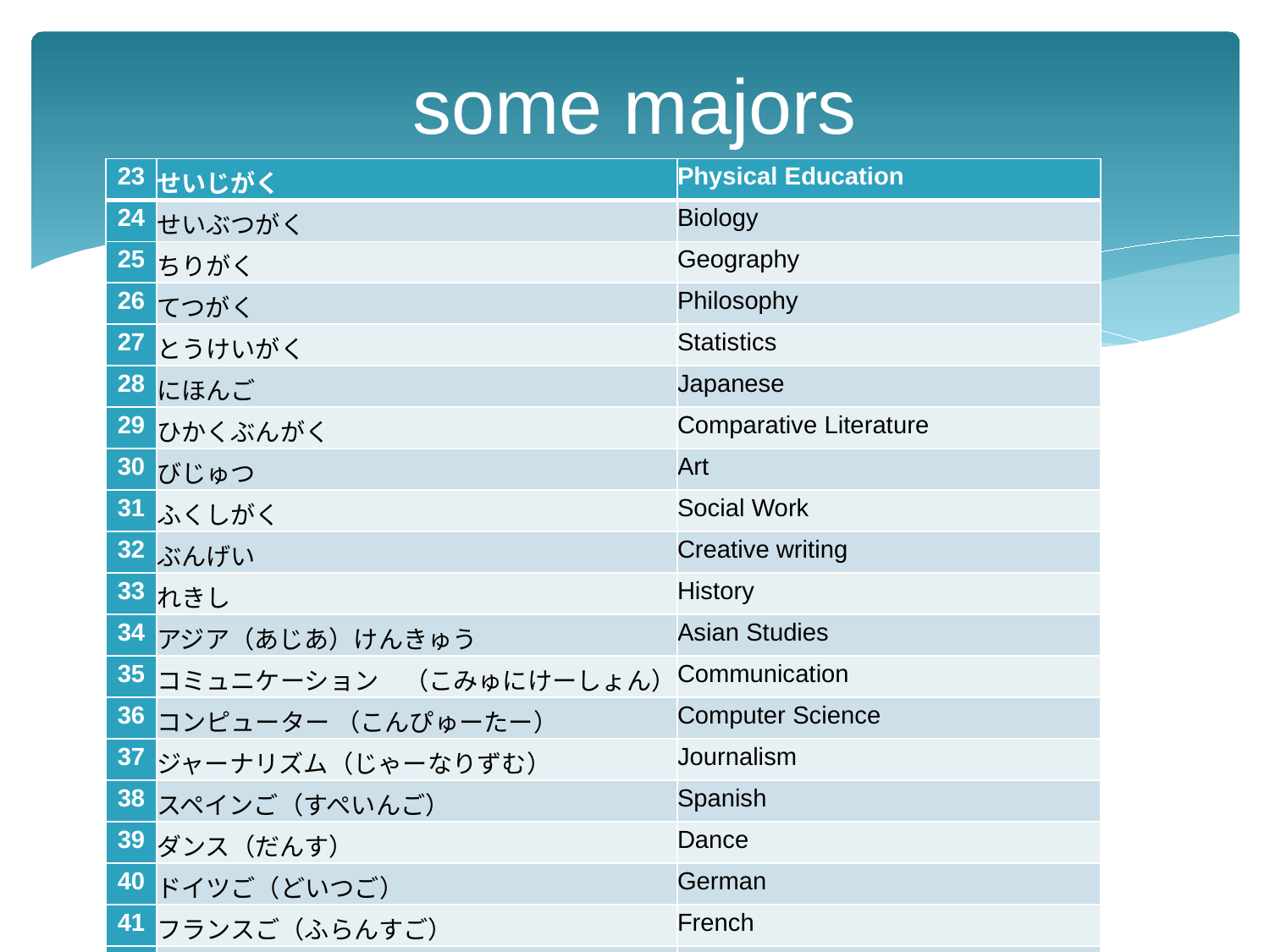

# some majors
| 23 | せいじがく | Physical Education |
| --- | --- | --- |
| 24 | せいぶつがく | Biology |
| 25 | ちりがく | Geography |
| 26 | てつがく | Philosophy |
| 27 | とうけいがく | Statistics |
| 28 | にほんご | Japanese |
| 29 | ひかくぶんがく | Comparative Literature |
| 30 | びじゅつ | Art |
| 31 | ふくしがく | Social Work |
| 32 | ぶんげい | Creative writing |
| 33 | れきし | History |
| 34 | アジア（あじあ）けんきゅう | Asian Studies |
| 35 | コミュニケーション　（こみゅにけーしょん） | Communication |
| 36 | コンピューター （こんぴゅーたー） | Computer Science |
| 37 | ジャーナリズム（じゃーなりずむ） | Journalism |
| 38 | スペインご（すぺいんご） | Spanish |
| 39 | ダンス（だんす） | Dance |
| 40 | ドイツご（どいつご） | German |
| 41 | フランスご（ふらんすご） | French |
| 42 | マネージメント（まねーじめんと） | Management |
| 43 | ロシアご（ろしあご） | Russian |